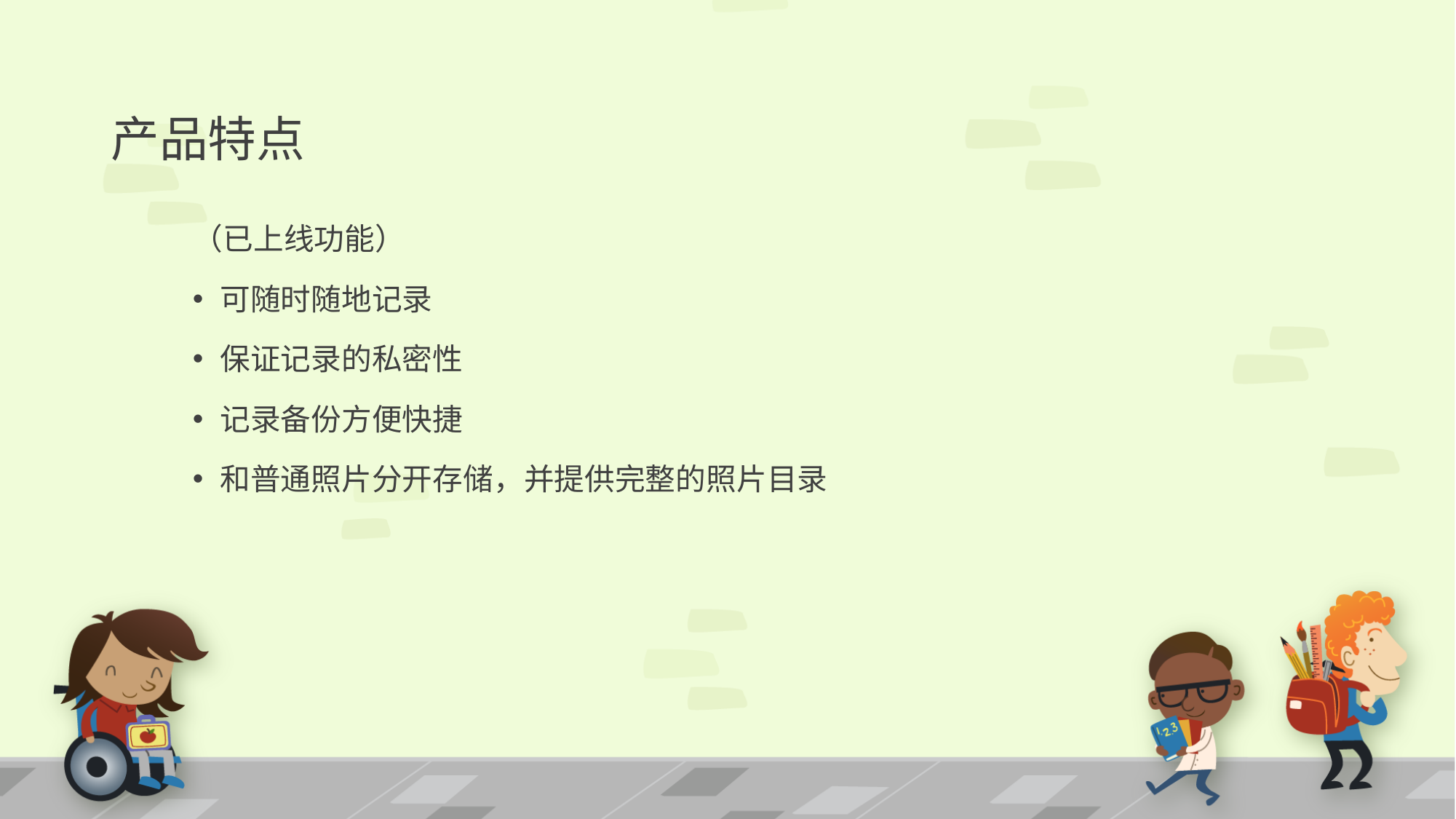

# 产品特点
（已上线功能）
可随时随地记录
保证记录的私密性
记录备份方便快捷
和普通照片分开存储，并提供完整的照片目录